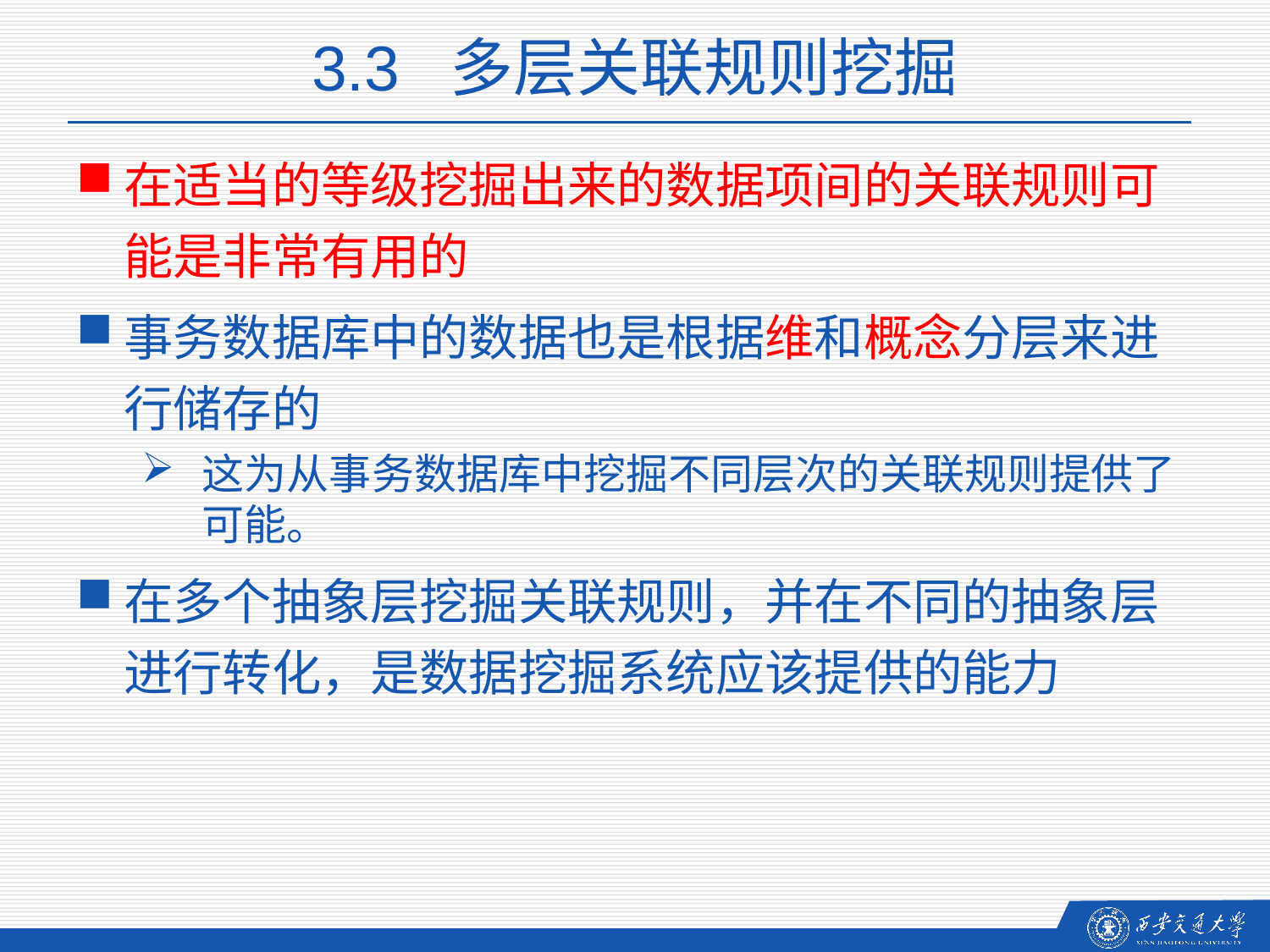

3.3  多层关联规则挖掘
在适当的等级挖掘出来的数据项间的关联规则可能是非常有用的
事务数据库中的数据也是根据维和概念分层来进行储存的
这为从事务数据库中挖掘不同层次的关联规则提供了可能。
在多个抽象层挖掘关联规则，并在不同的抽象层进行转化，是数据挖掘系统应该提供的能力